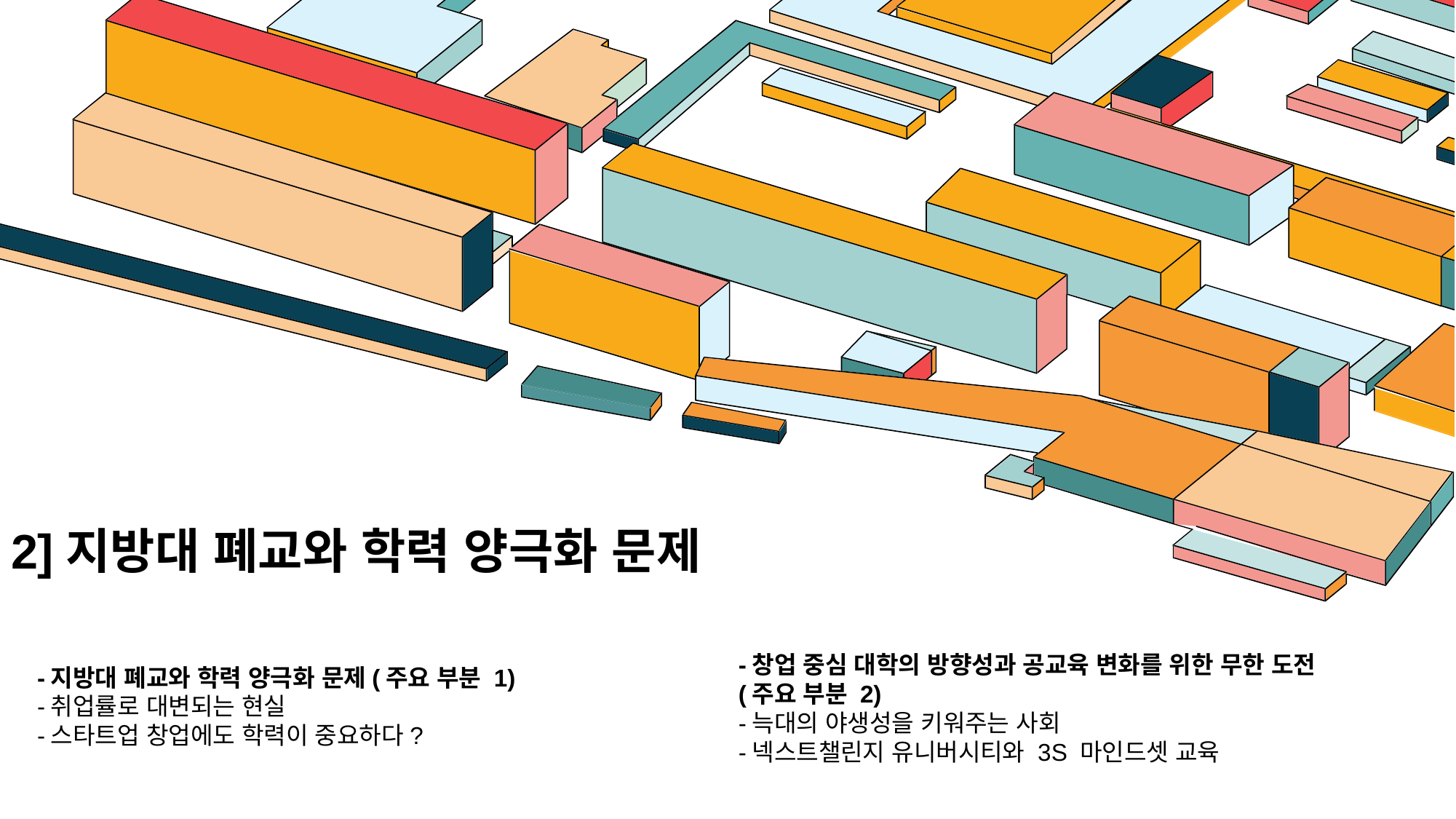

# 2]지방대 폐교와 학력 양극화 문제
-창업 중심 대학의 방향성과 공교육 변화를 위한 무한 도전
(주요 부분 2)
-늑대의 야생성을 키워주는 사회
-넥스트챌린지 유니버시티와 3S 마인드셋 교육
-지방대 폐교와 학력 양극화 문제(주요 부분 1)
-취업률로 대변되는 현실
-스타트업 창업에도 학력이 중요하다?